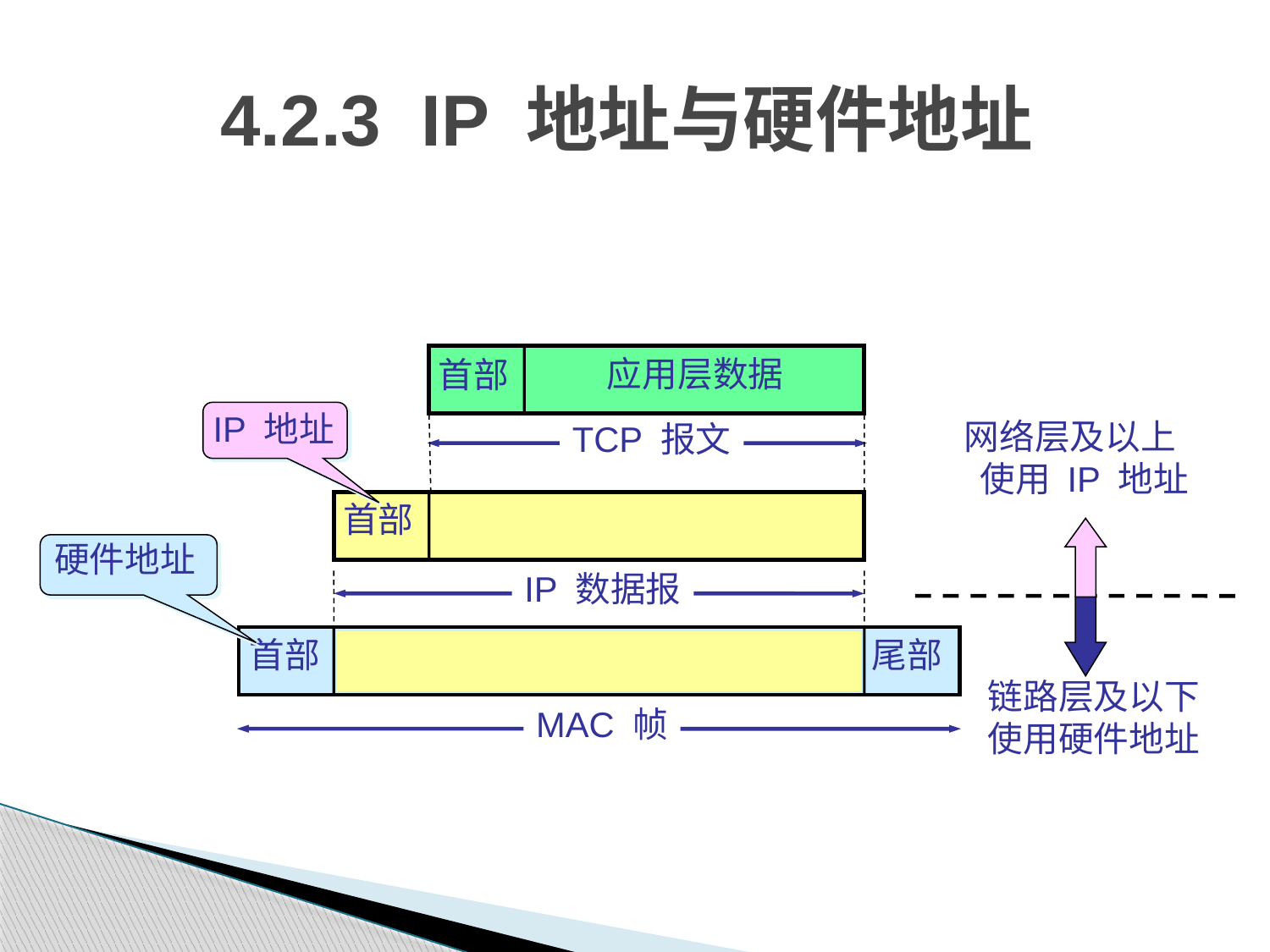

# 4.2.3  IP 地址与硬件地址

应用层数据
首部
IP 地址

网络层及以上
 使用 IP 地址

TCP 报文

首部

硬件地址

链路层及以下
使用硬件地址
IP 数据报

首部
尾部

MAC 帧

67